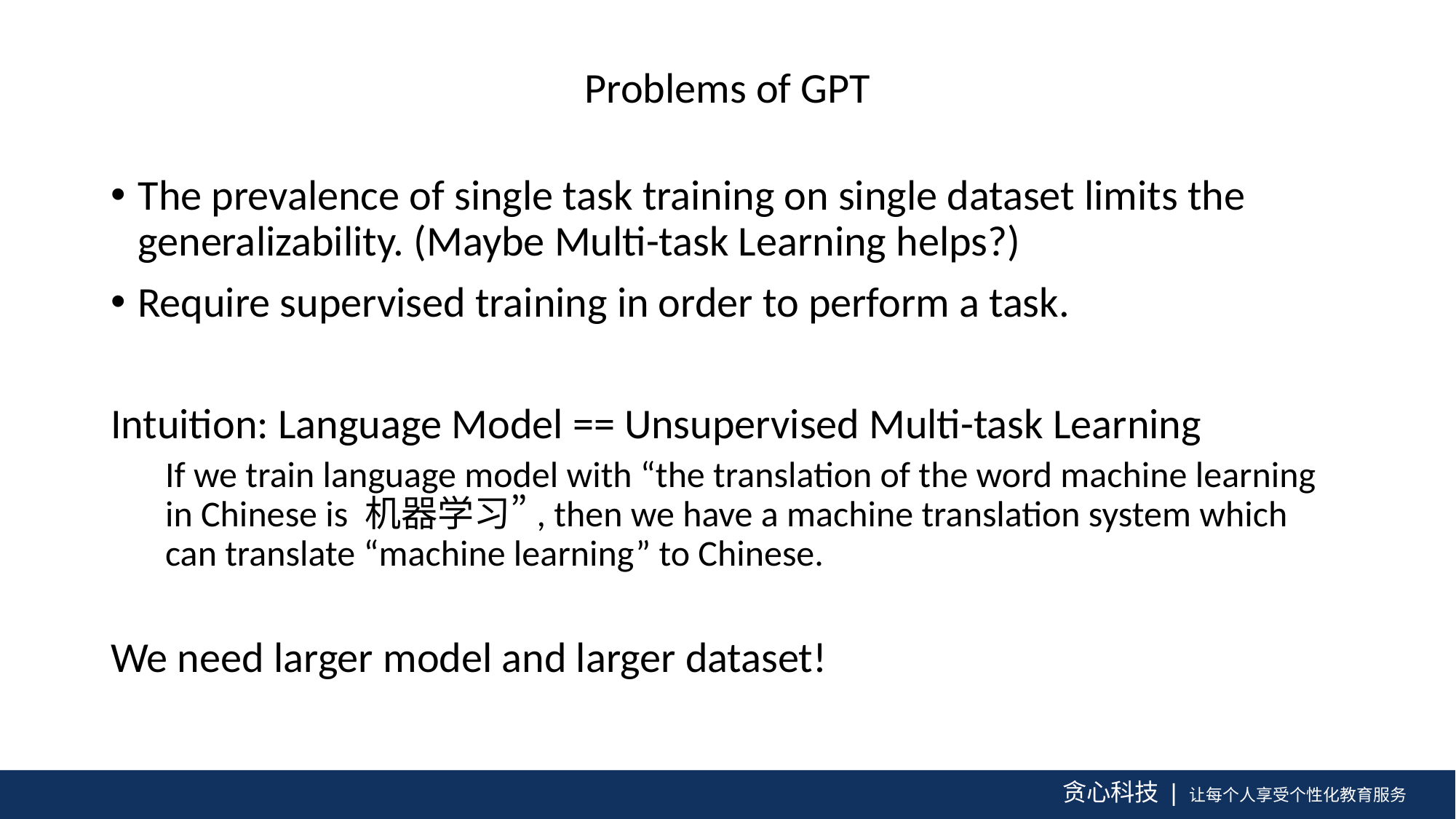

Problems of GPT
The prevalence of single task training on single dataset limits the generalizability. (Maybe Multi-task Learning helps?)
Require supervised training in order to perform a task.

Intuition: Language Model == Unsupervised Multi-task Learning
If we train language model with “the translation of the word machine learning in Chinese is 机器学习”, then we have a machine translation system which can translate “machine learning” to Chinese.

We need larger model and larger dataset!